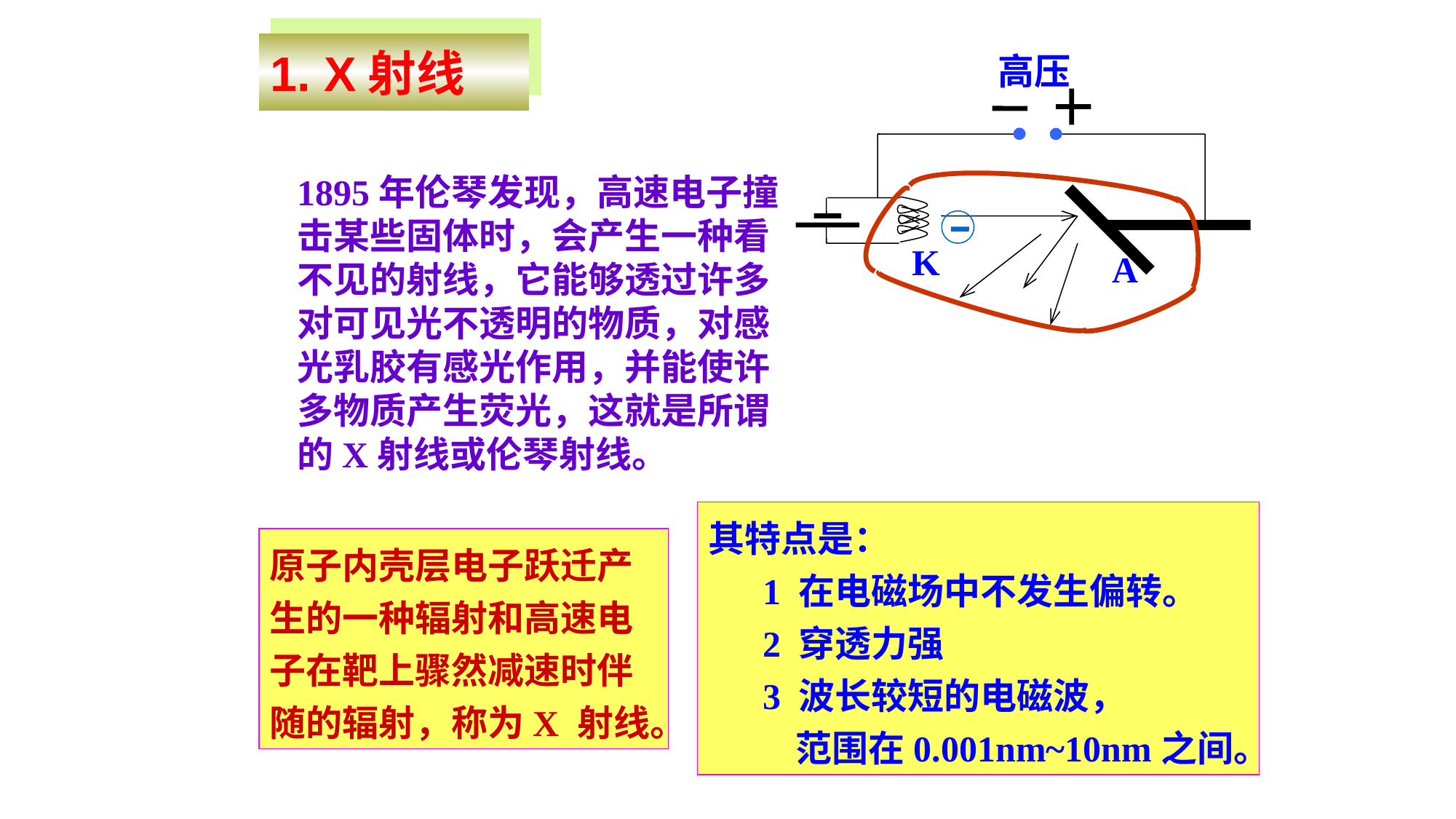

1. X射线
高压

K

A

1895年伦琴发现，高速电子撞击某些固体时，会产生一种看不见的射线，它能够透过许多对可见光不透明的物质，对感光乳胶有感光作用，并能使许多物质产生荧光，这就是所谓的X射线或伦琴射线。
其特点是：
1 在电磁场中不发生偏转。
2 穿透力强
3 波长较短的电磁波，
   范围在0.001nm~10nm之间。
原子内壳层电子跃迁产生的一种辐射和高速电子在靶上骤然减速时伴随的辐射，称为X 射线。